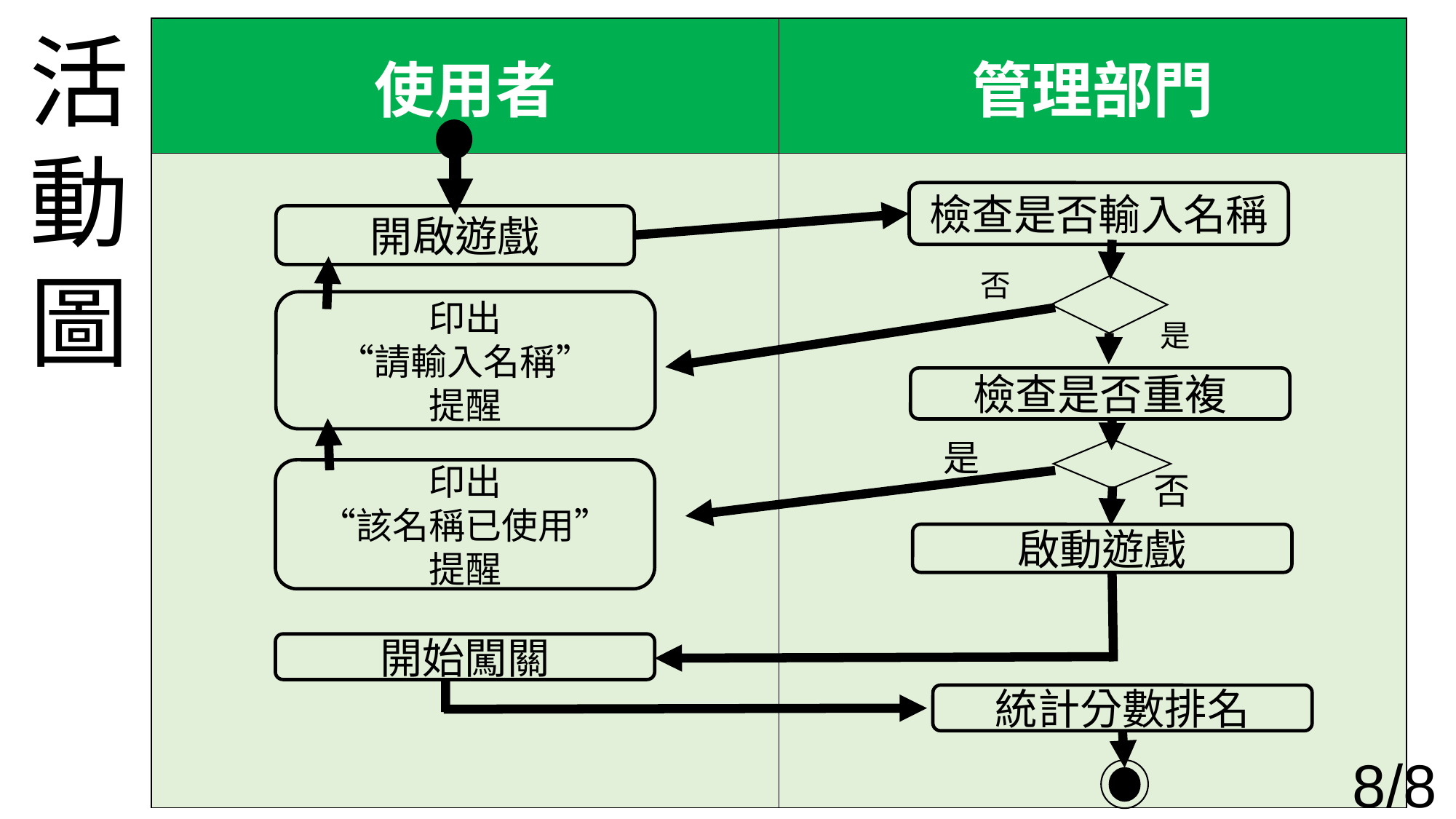

活動圖
| 使用者 | 管理部門 |
| --- | --- |
|  |  |

檢查是否輸入名稱
開啟遊戲
否

印出
“請輸入名稱”
提醒
是
檢查是否重複
是

印出
“該名稱已使用”
提醒
否
啟動遊戲
開始闖關
統計分數排名
8/8